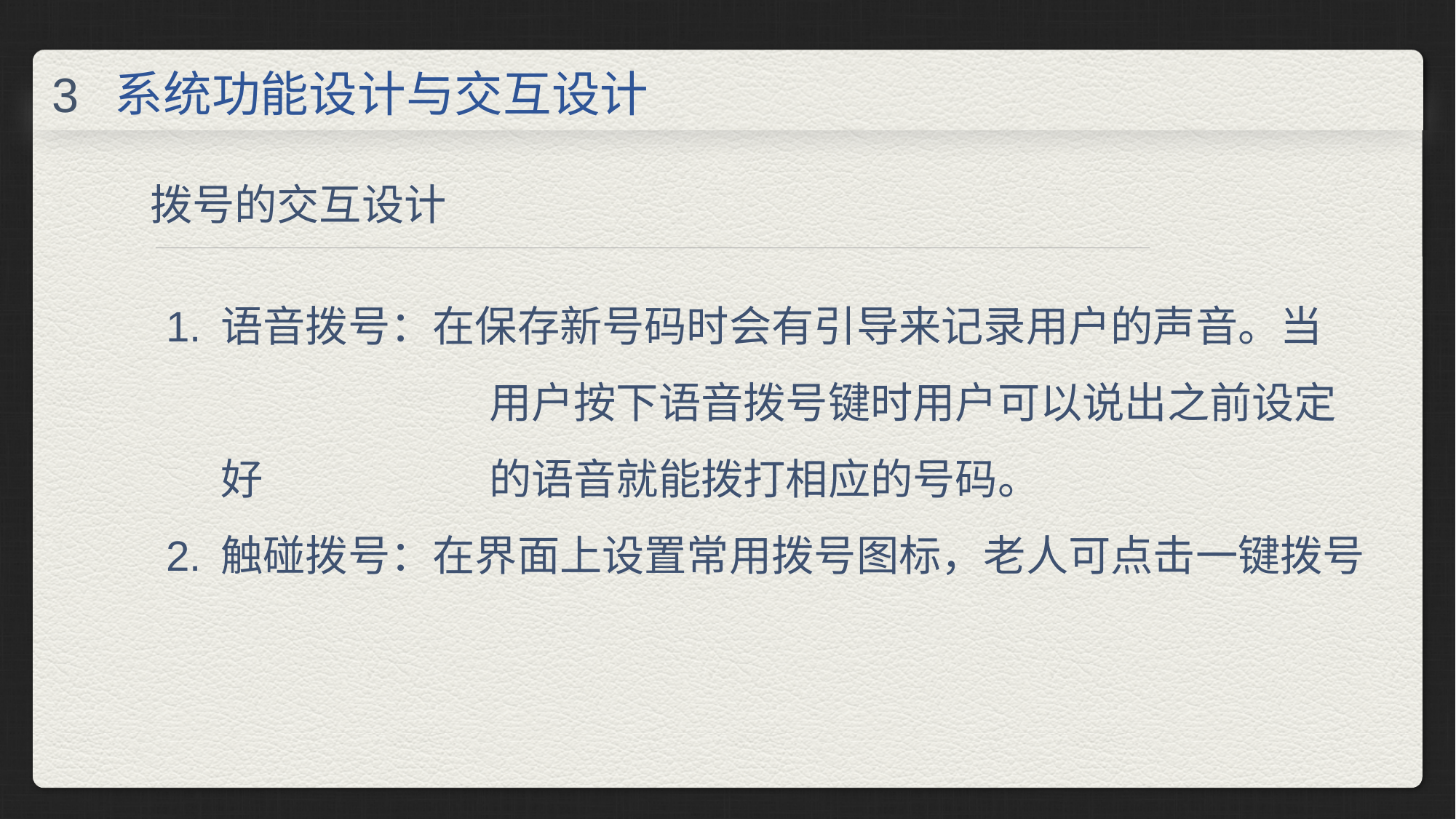

系统功能设计与交互设计
3
拨号的交互设计
语音拨号：在保存新号码时会有引导来记录用户的声音。当	用户按下语音拨号键时用户可以说出之前设定好	的语音就能拨打相应的号码。
触碰拨号：在界面上设置常用拨号图标，老人可点击一键拨号